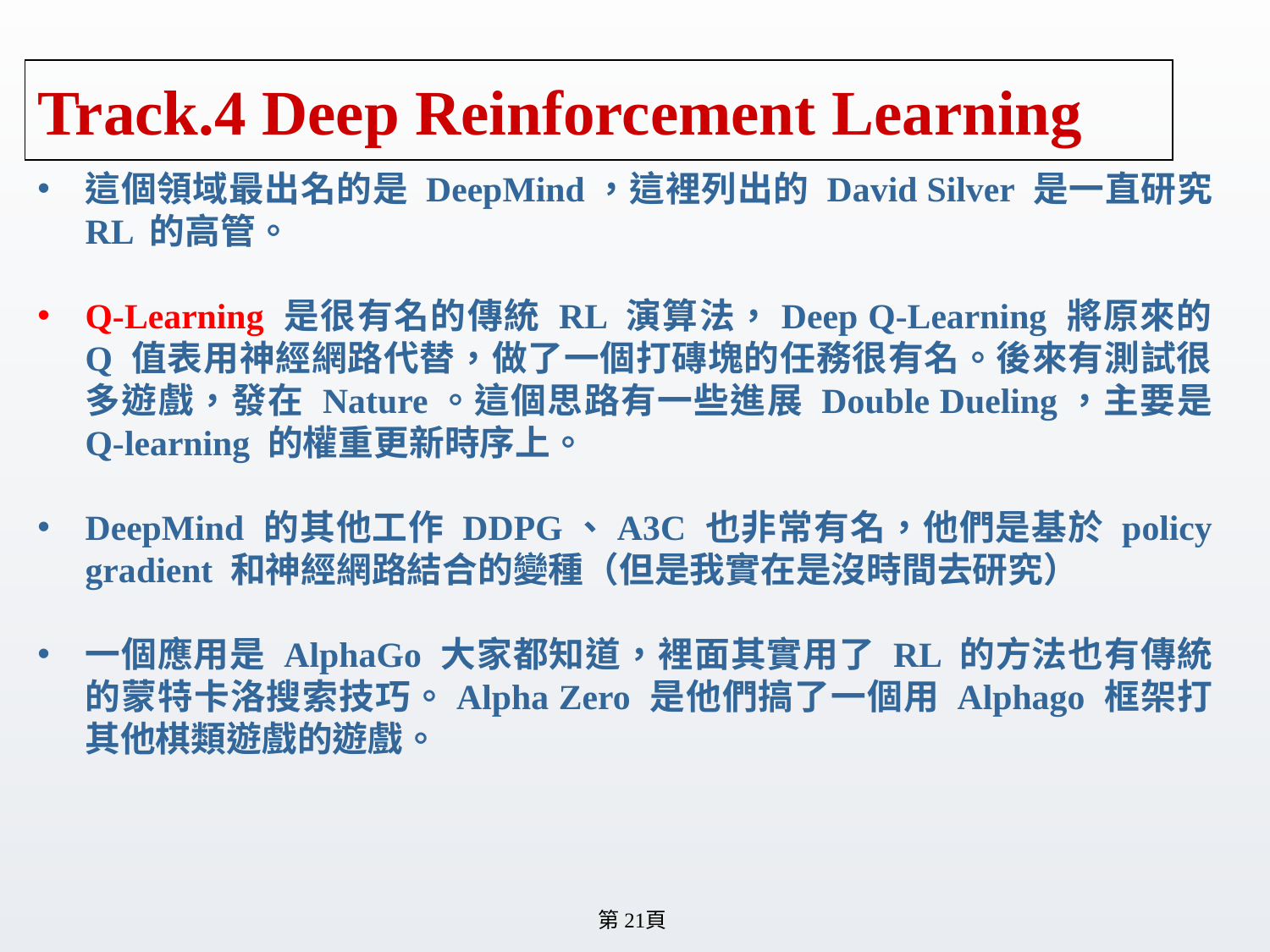

# Track.4 Deep Reinforcement Learning
這個領域最出名的是 DeepMind，這裡列出的 David Silver 是一直研究 RL 的高管。

Q-Learning 是很有名的傳統 RL 演算法，Deep Q-Learning 將原來的 Q 值表用神經網路代替，做了一個打磚塊的任務很有名。後來有測試很多遊戲，發在 Nature。這個思路有一些進展 Double Dueling，主要是 Q-learning 的權重更新時序上。

DeepMind 的其他工作 DDPG、A3C 也非常有名，他們是基於 policy gradient 和神經網路結合的變種（但是我實在是沒時間去研究）

一個應用是 AlphaGo 大家都知道，裡面其實用了 RL 的方法也有傳統的蒙特卡洛搜索技巧。Alpha Zero 是他們搞了一個用 Alphago 框架打其他棋類遊戲的遊戲。